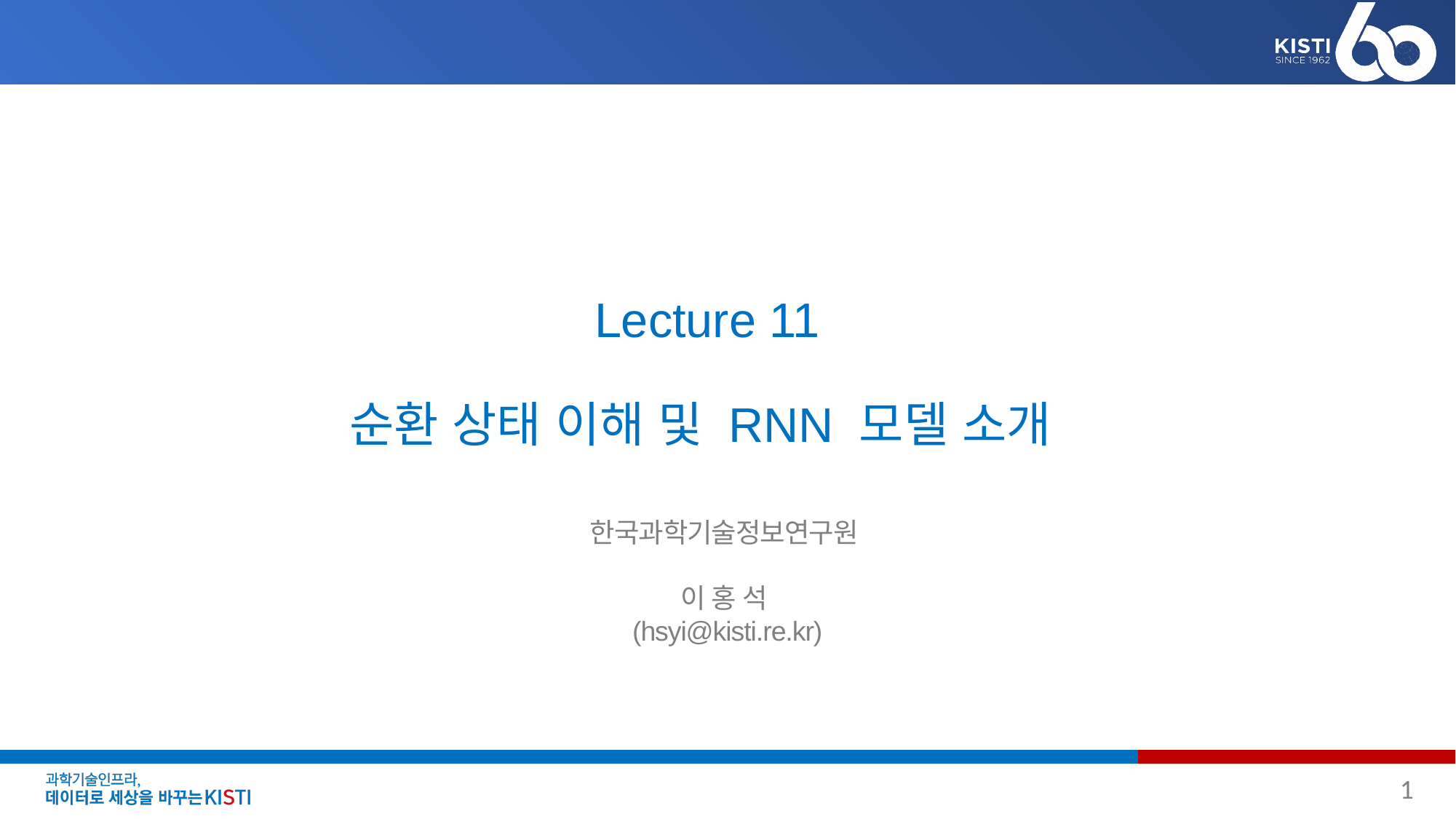

# Lecture 11 순환 상태 이해 및 RNN 모델 소개
한국과학기술정보연구원

이 홍 석
(hsyi@kisti.re.kr)
1